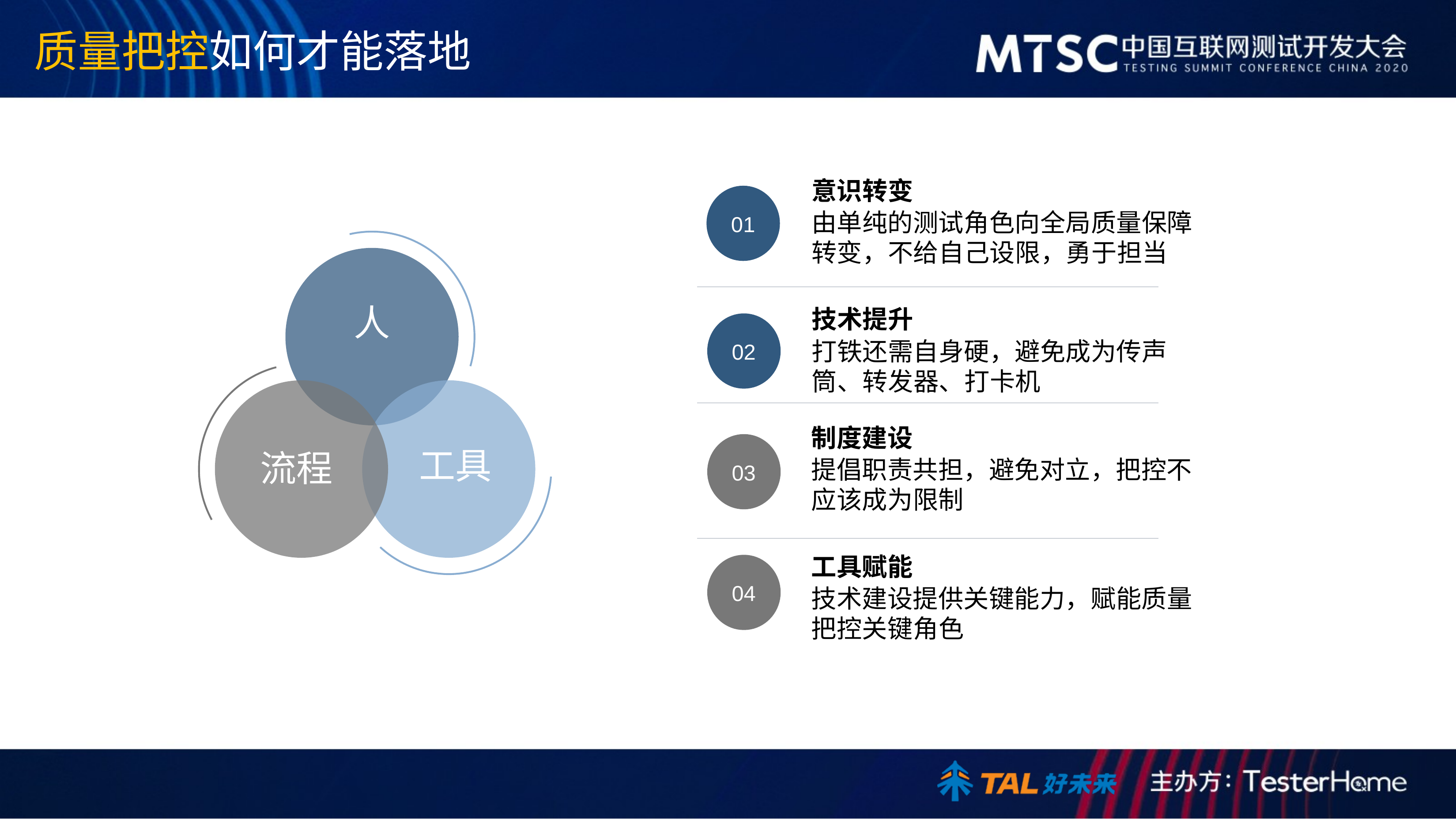

# 质量把控如何才能落地
意识转变
由单纯的测试角色向全局质量保障 转变，不给自己设限，勇于担当

01

人
技术提升
打铁还需自身硬，避免成为传声 筒、转发器、打卡机

02

制度建设
提倡职责共担，避免对立，把控不 应该成为限制

工具
流程
03

工具赋能
技术建设提供关键能力，赋能质量 把控关键角色

04